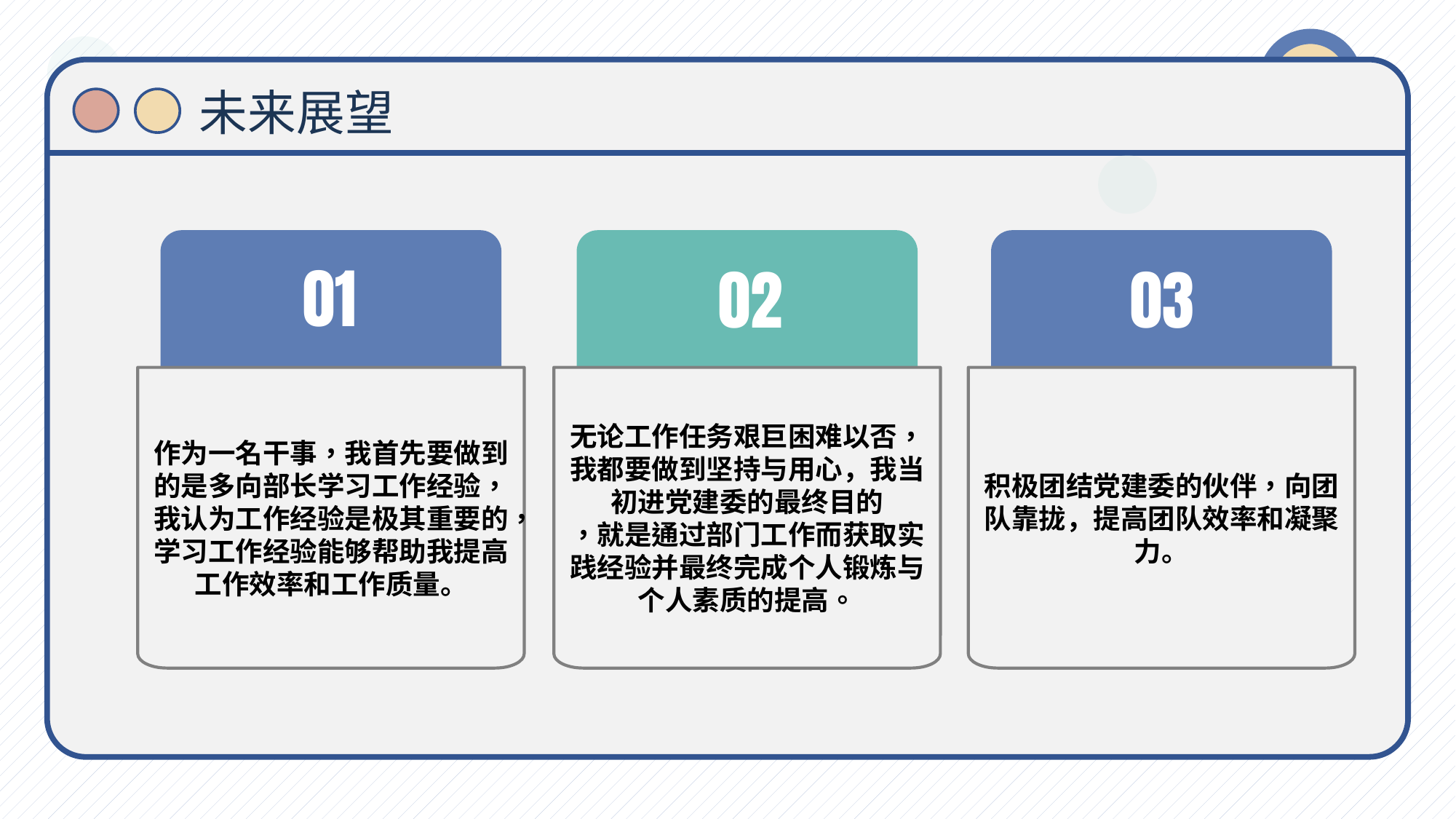

未来展望

01

作为一名干事，我首先要做到的是多向部长学习工作经验，我认为工作经验是极其重要的，学习工作经验能够帮助我提高工作效率和工作质量。

02

无论工作任务艰巨困难以否，我都要做到坚持与用心，我当初进党建委的最终目的
，就是通过部门工作而获取实践经验并最终完成个人锻炼与个人素质的提高。

03

积极团结党建委的伙伴，向团队靠拢，提高团队效率和凝聚力。